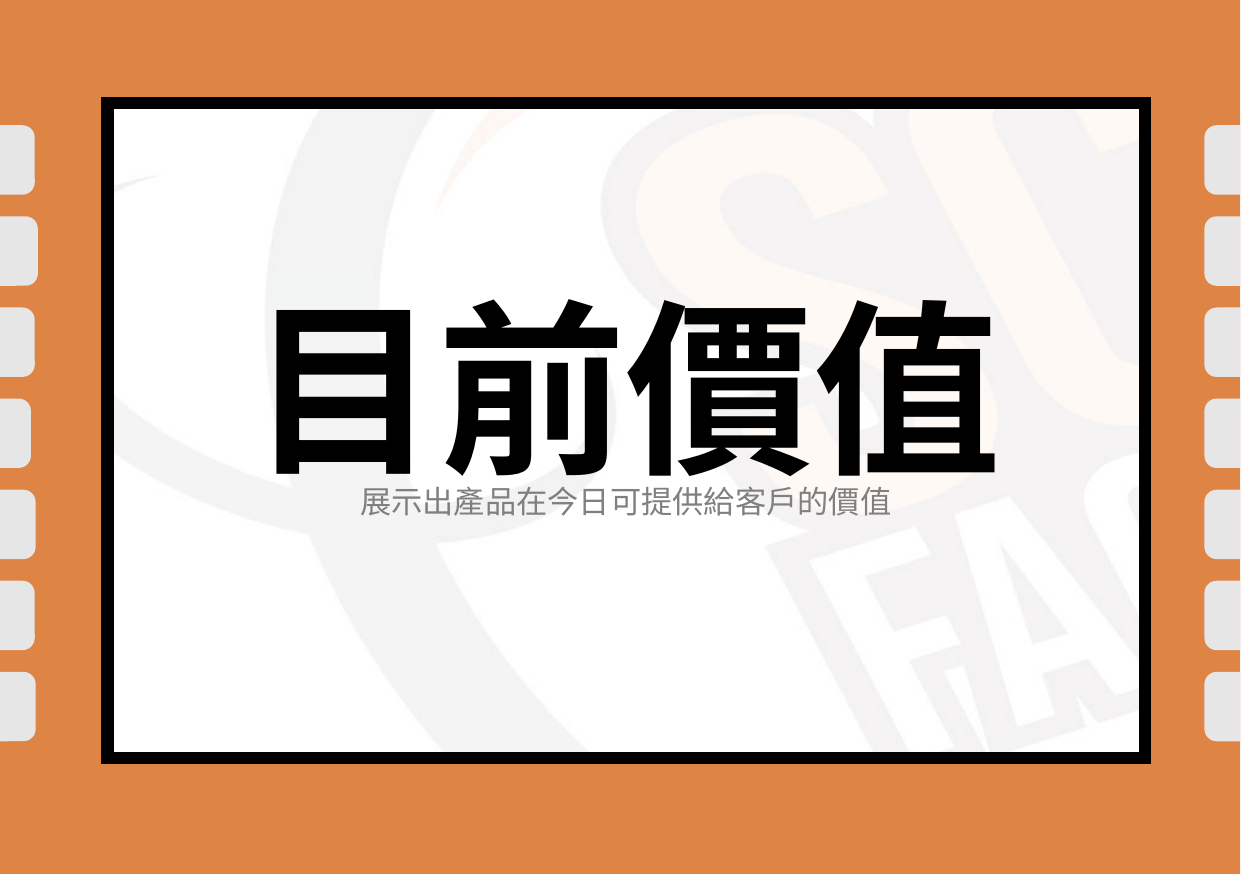

Reveals the value that the product delivers to customers, today

目前價值

展示出產品在今日可提供給客戶的價值